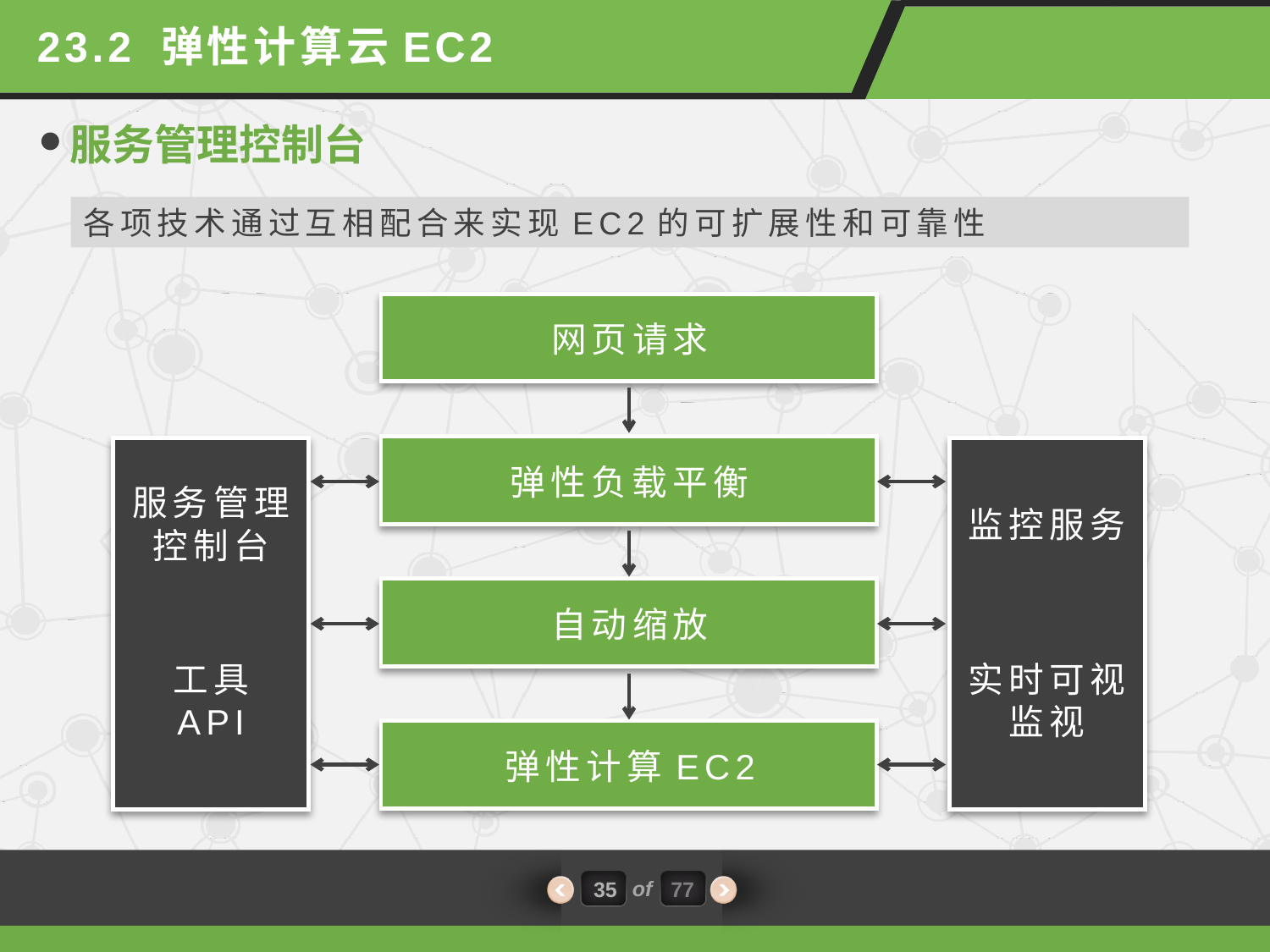

23.2 弹性计算云EC2
服务管理控制台

各项技术通过互相配合来实现EC2的可扩展性和可靠性

网页请求

弹性负载平衡
服务管理
控制台
监控服务

自动缩放
工具
API
实时可视
监视

弹性计算EC2
35